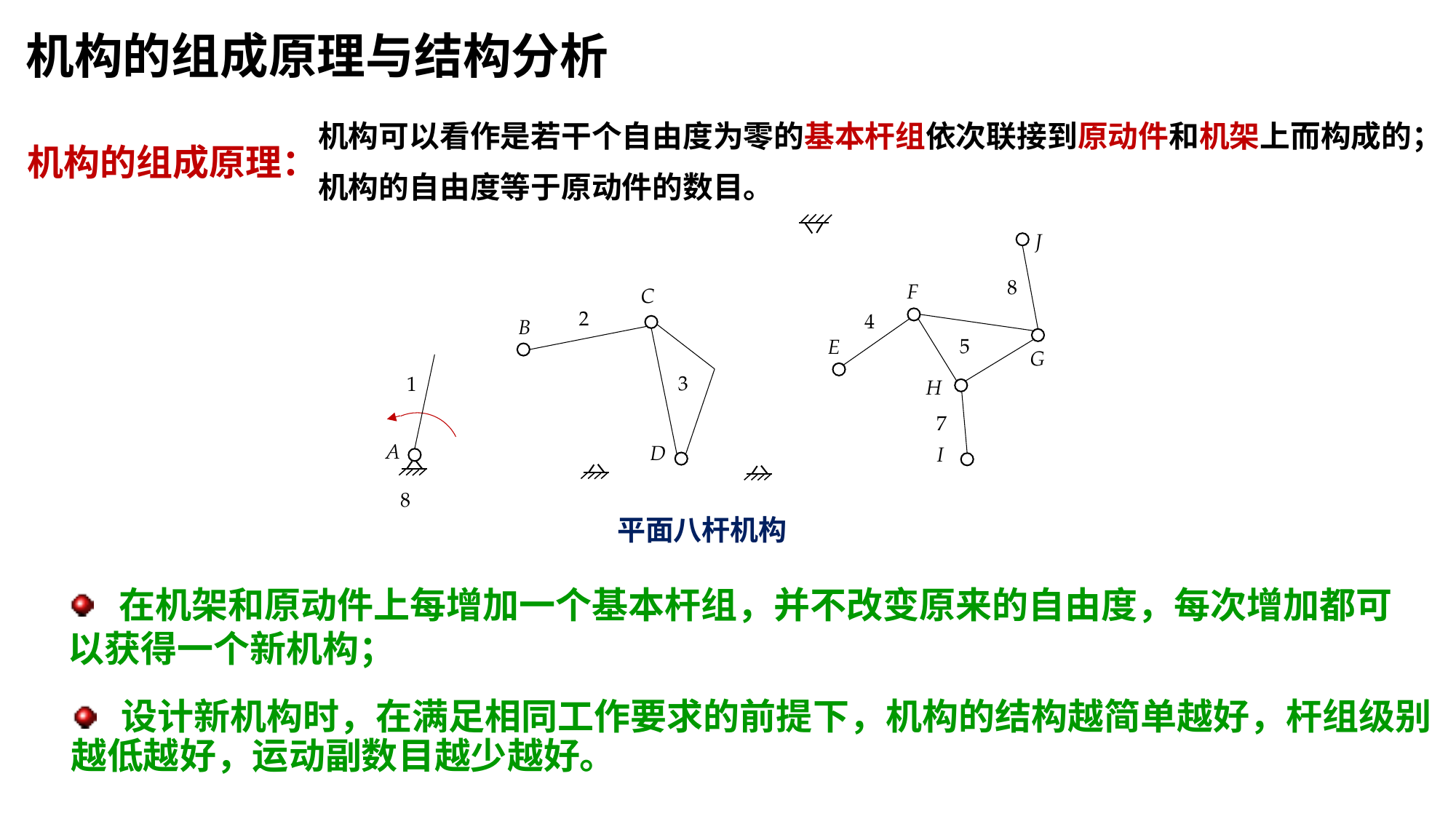

机构的组成原理与结构分析
机构可以看作是若干个自由度为零的基本杆组依次联接到原动件和机架上而构成的；
机构的自由度等于原动件的数目。
机构的组成原理：
J

8
F
4

5
E

G

H

7
I

C
2
B

3

D
1

A

8
平面八杆机构
  在机架和原动件上每增加一个基本杆组，并不改变原来的自由度，每次增加都可以获得一个新机构；
  设计新机构时，在满足相同工作要求的前提下，机构的结构越简单越好，杆组级别越低越好，运动副数目越少越好。